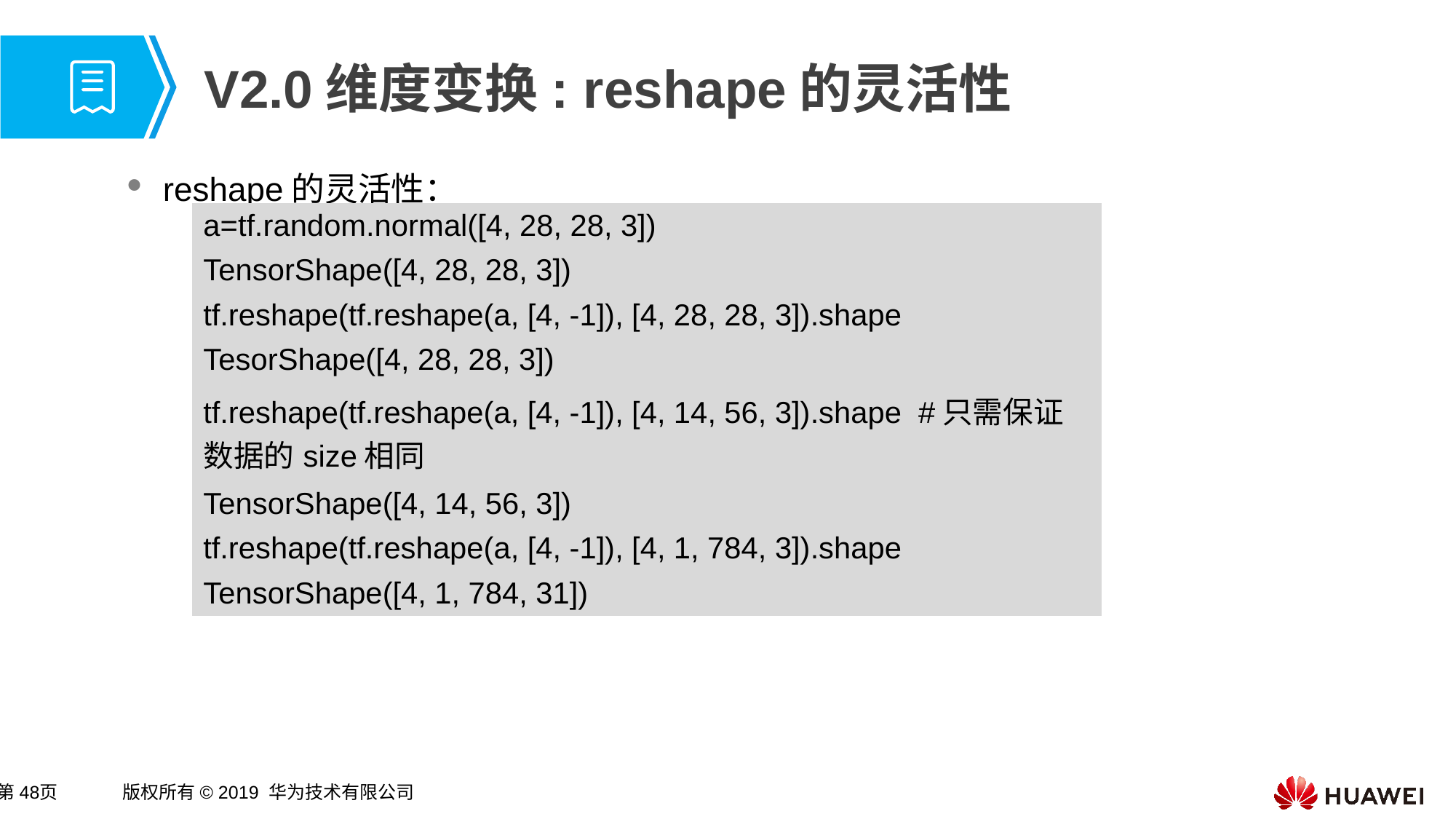

# V2.0维度变换: reshape的灵活性
reshape的灵活性：

| a=tf.random.normal([4, 28, 28, 3]) |
| --- |
| TensorShape([4, 28, 28, 3]) |
| tf.reshape(tf.reshape(a, [4, -1]), [4, 28, 28, 3]).shape |
| TesorShape([4, 28, 28, 3]) |
| tf.reshape(tf.reshape(a, [4, -1]), [4, 14, 56, 3]).shape #只需保证数据的size相同 |
| TensorShape([4, 14, 56, 3]) |
| tf.reshape(tf.reshape(a, [4, -1]), [4, 1, 784, 3]).shape |
| TensorShape([4, 1, 784, 31]) |